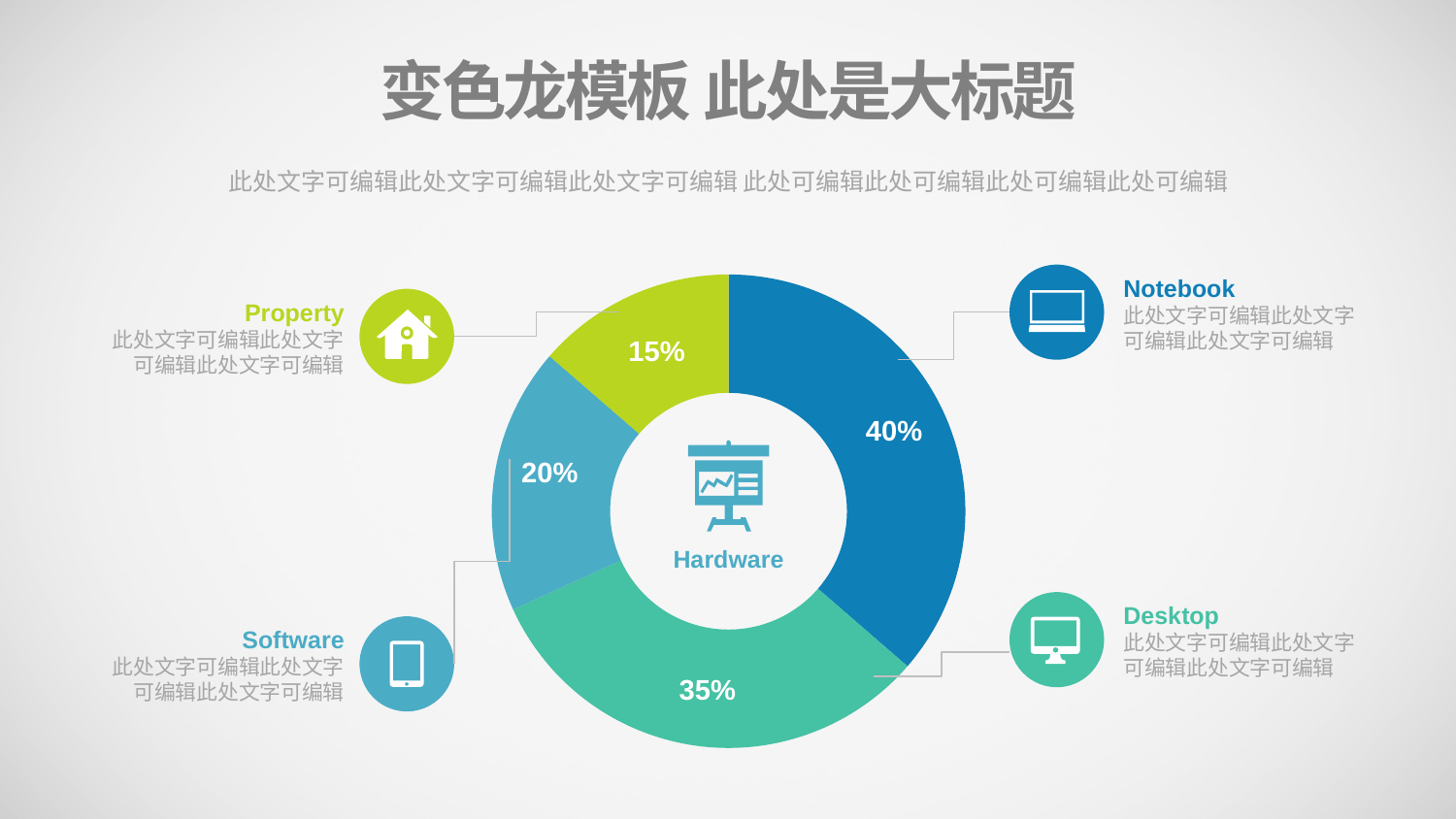

变色龙模板 此处是大标题
此处文字可编辑此处文字可编辑此处文字可编辑 此处可编辑此处可编辑此处可编辑此处可编辑
Notebook
此处文字可编辑此处文字可编辑此处文字可编辑
Property
此处文字可编辑此处文字可编辑此处文字可编辑

### Chart

| Category | Sales |
|---|---|
| 1st Qtr | 4.0 |
| 2nd Qtr | 3.5 |
| 3rd Qtr | 2.0 |
| 4th Qtr | 1.5 |

15%
40%

20%
Hardware
Desktop
此处文字可编辑此处文字可编辑此处文字可编辑
Software
此处文字可编辑此处文字可编辑此处文字可编辑

35%